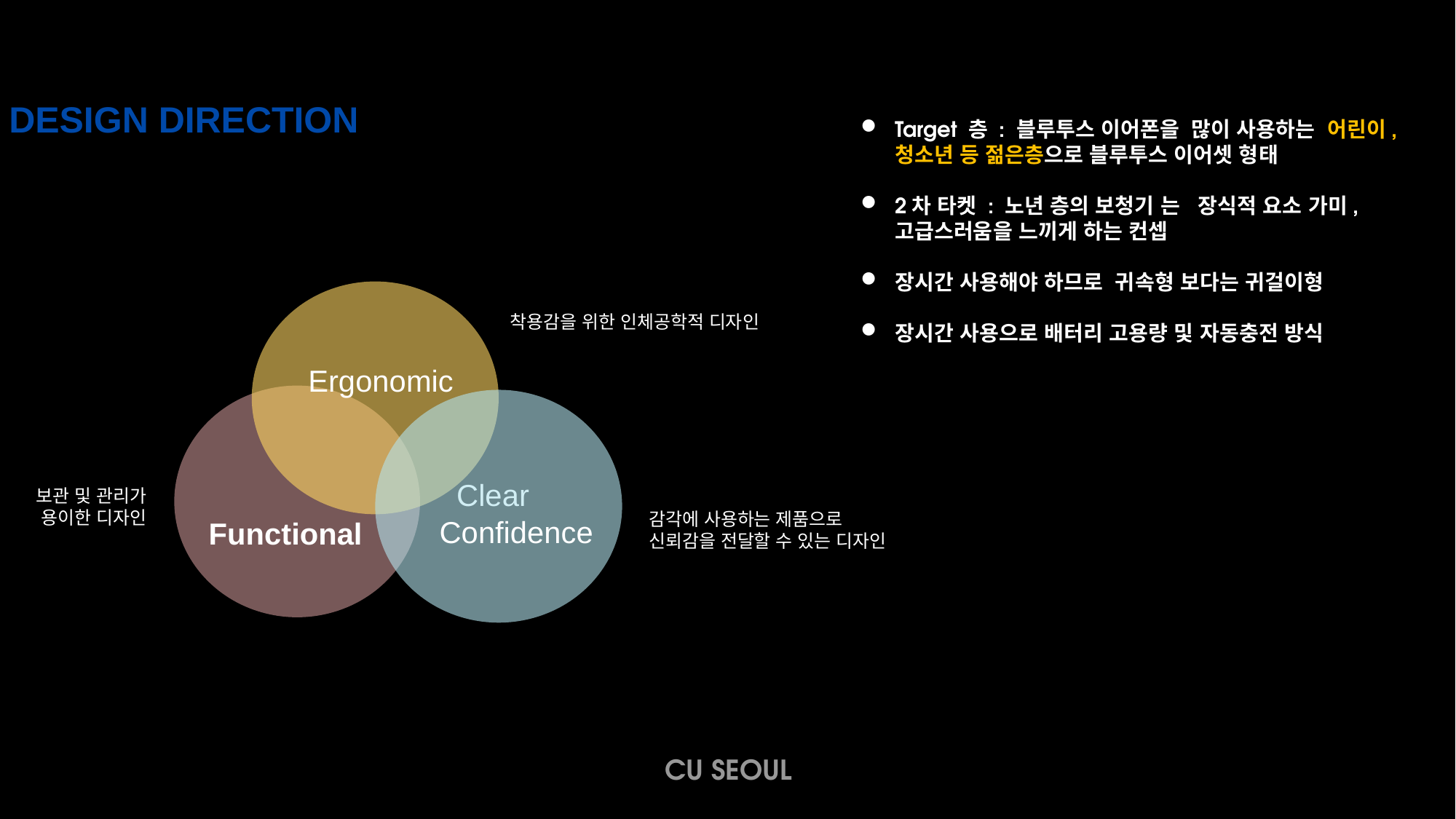

: DESIGN DIRECTION
Target 층 : 블루투스 이어폰을  많이 사용하는  어린이,
청소년 등 젊은층으로 블루투스 이어셋 형태

2차 타켓 : 노년 층의 보청기 는   장식적 요소 가미,
고급스러움을 느끼게 하는 컨셉

장시간 사용해야 하므로  귀속형 보다는 귀걸이형

장시간 사용으로 배터리 고용량 및 자동충전 방식

착용감을 위한 인체공학적 디자인
Ergonomic

Clear
보관 및 관리가
용이한 디자인
감각에 사용하는 제품으로
신뢰감을 전달할 수 있는 디자인
Confidence
Functional
CU SEOUL